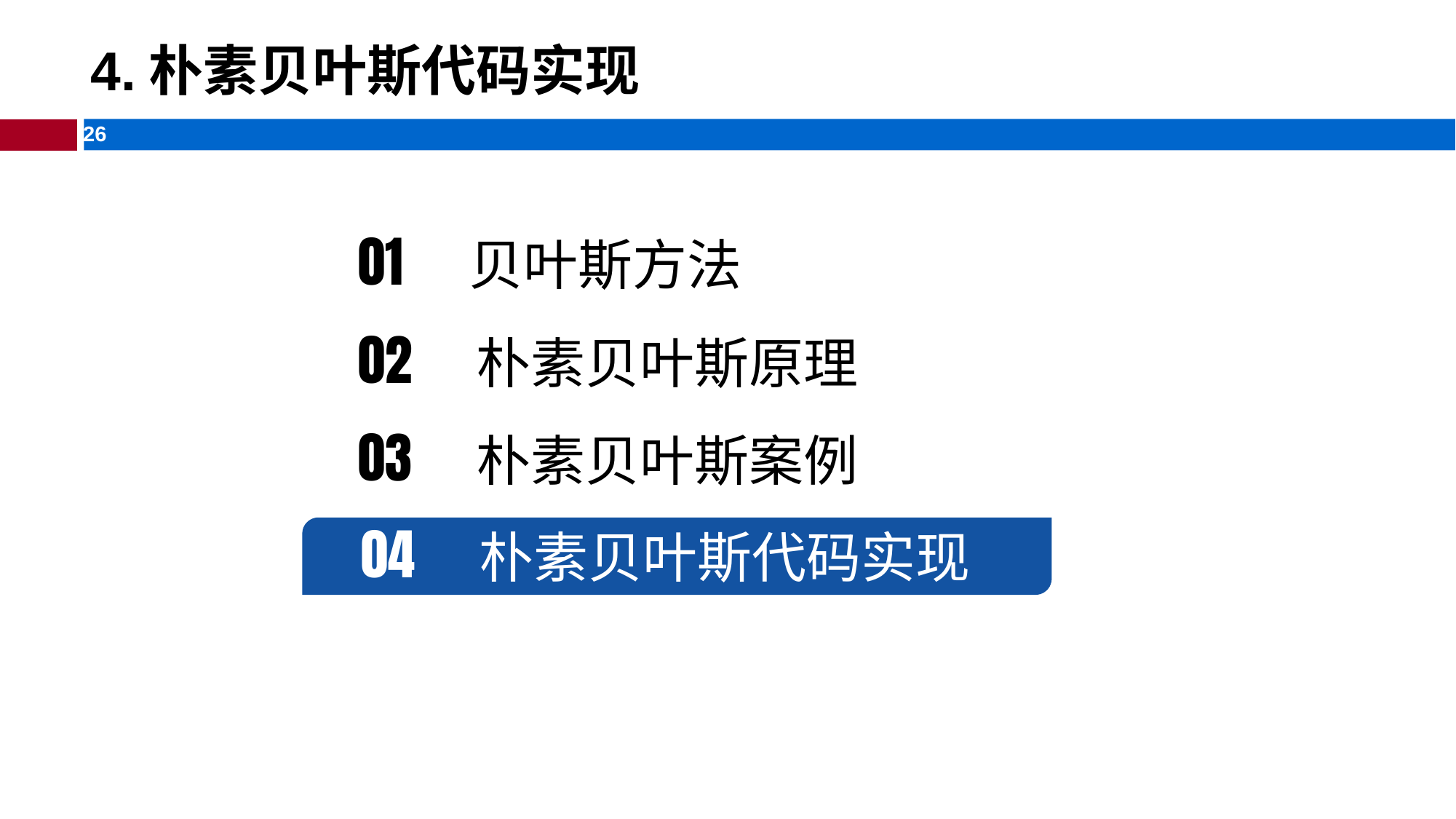

# 4.朴素贝叶斯代码实现
01    贝叶斯方法
02    朴素贝叶斯原理
03    朴素贝叶斯案例

04    朴素贝叶斯代码实现